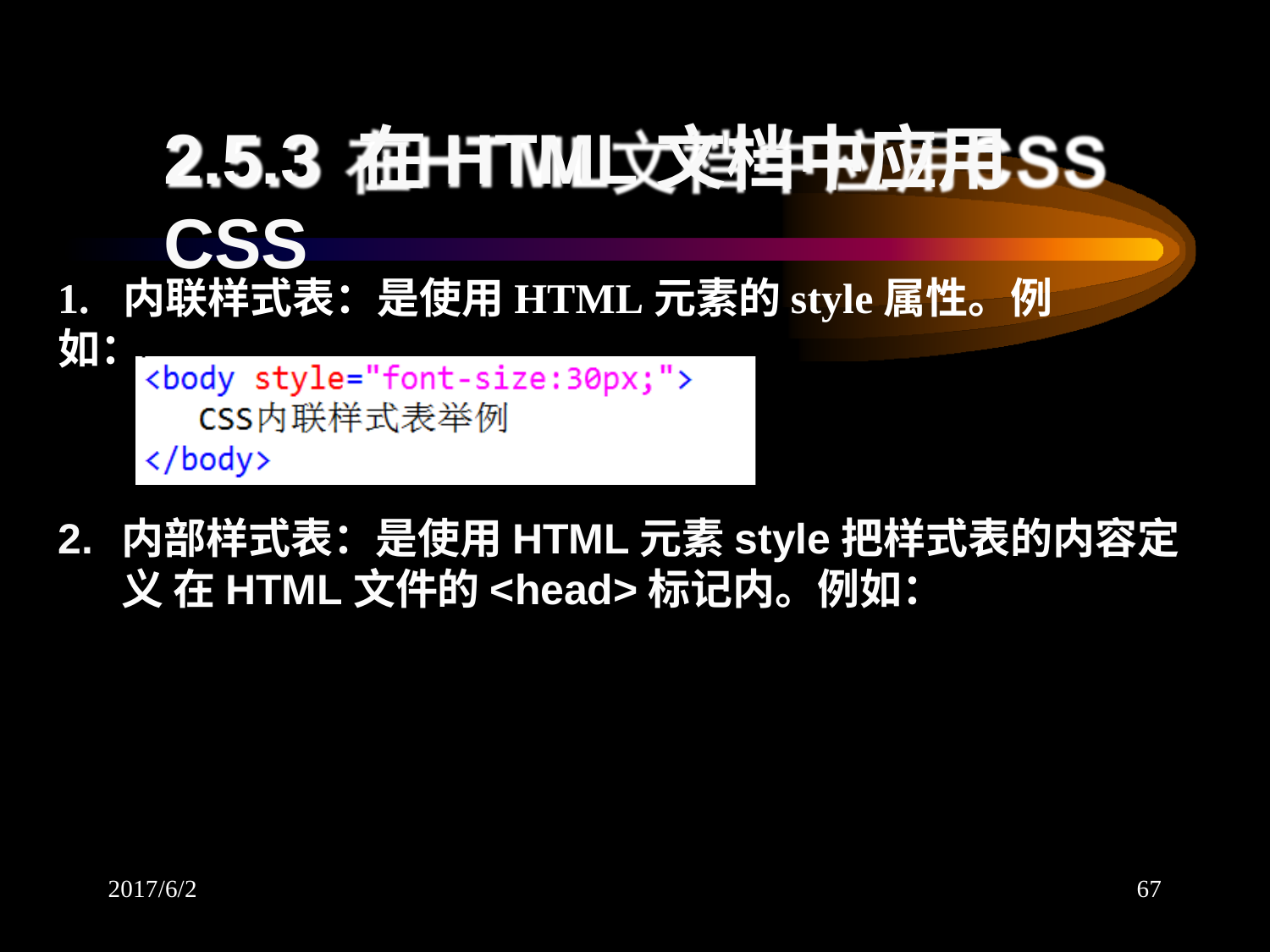

# 2.5.3 在HTML文档中应用CSS

1.	内联样式表：是使用HTML元素的style属性。例如：

2.	内部样式表：是使用HTML元素style把样式表的内容定义 在HTML文件的<head>标记内。例如：
2017/6/2
67